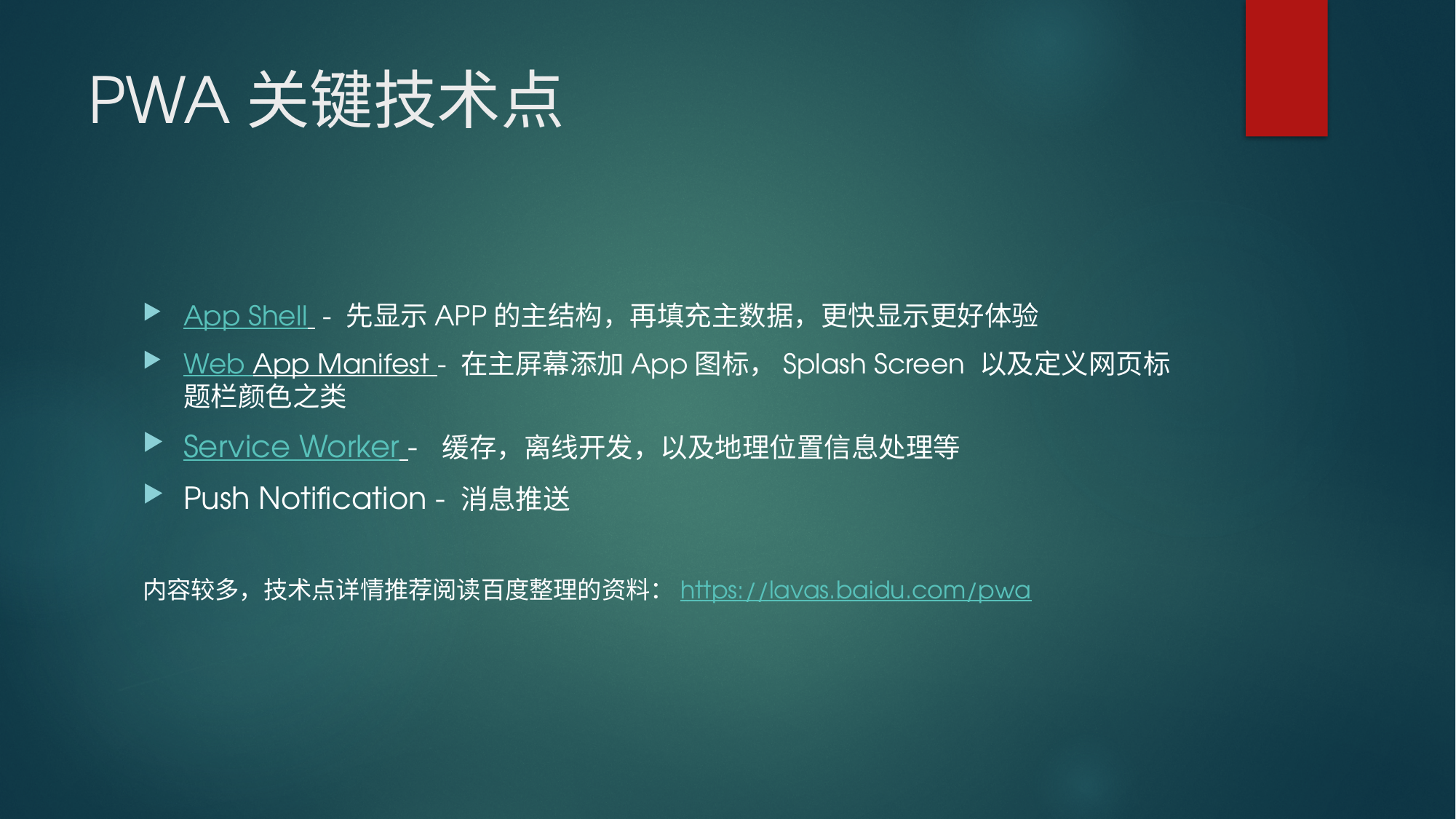

# PWA关键技术点

App Shell  - 先显示APP的主结构，再填充主数据，更快显示更好体验
Web App Manifest - 在主屏幕添加App图标，Splash Screen 以及定义网页标题栏颜色之类
Service Worker -  缓存，离线开发，以及地理位置信息处理等
Push Notification - 消息推送

内容较多，技术点详情推荐阅读百度整理的资料：https://lavas.baidu.com/pwa